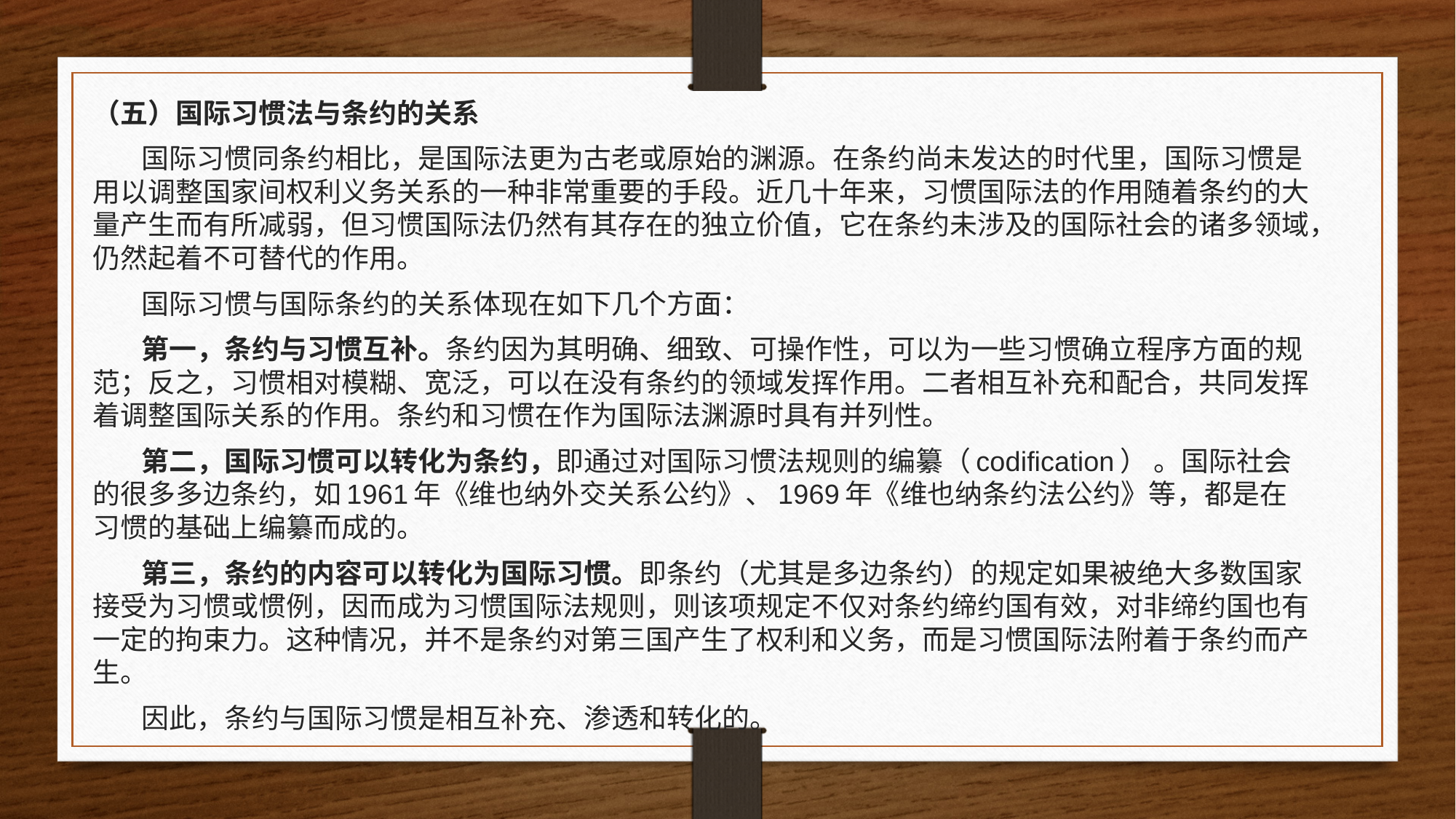

（五）国际习惯法与条约的关系
国际习惯同条约相比，是国际法更为古老或原始的渊源。在条约尚未发达的时代里，国际习惯是用以调整国家间权利义务关系的一种非常重要的手段。近几十年来，习惯国际法的作用随着条约的大量产生而有所减弱，但习惯国际法仍然有其存在的独立价值，它在条约未涉及的国际社会的诸多领域，仍然起着不可替代的作用。
国际习惯与国际条约的关系体现在如下几个方面：
第一，条约与习惯互补。条约因为其明确、细致、可操作性，可以为一些习惯确立程序方面的规范；反之，习惯相对模糊、宽泛，可以在没有条约的领域发挥作用。二者相互补充和配合，共同发挥着调整国际关系的作用。条约和习惯在作为国际法渊源时具有并列性。
第二，国际习惯可以转化为条约，即通过对国际习惯法规则的编纂（codification） 。国际社会的很多多边条约，如1961年《维也纳外交关系公约》、1969年《维也纳条约法公约》等，都是在习惯的基础上编纂而成的。
第三，条约的内容可以转化为国际习惯。即条约（尤其是多边条约）的规定如果被绝大多数国家接受为习惯或惯例，因而成为习惯国际法规则，则该项规定不仅对条约缔约国有效，对非缔约国也有一定的拘束力。这种情况，并不是条约对第三国产生了权利和义务，而是习惯国际法附着于条约而产生。
因此，条约与国际习惯是相互补充、渗透和转化的。